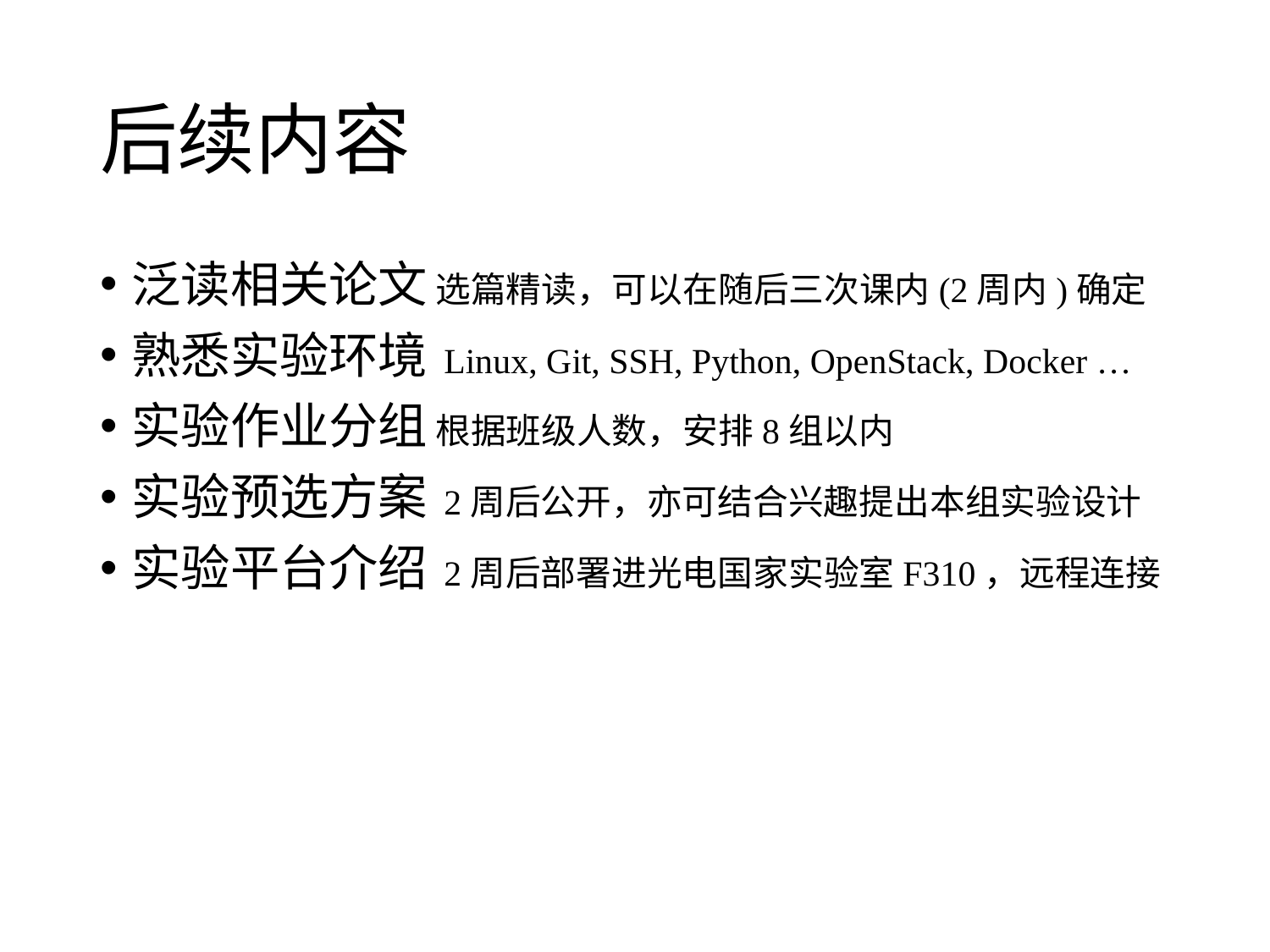

# 后续内容
泛读相关论文 选篇精读，可以在随后三次课内(2周内)确定
熟悉实验环境 Linux, Git, SSH, Python, OpenStack, Docker …
实验作业分组 根据班级人数，安排8组以内
实验预选方案 2周后公开，亦可结合兴趣提出本组实验设计
实验平台介绍 2周后部署进光电国家实验室F310，远程连接

背景
背景